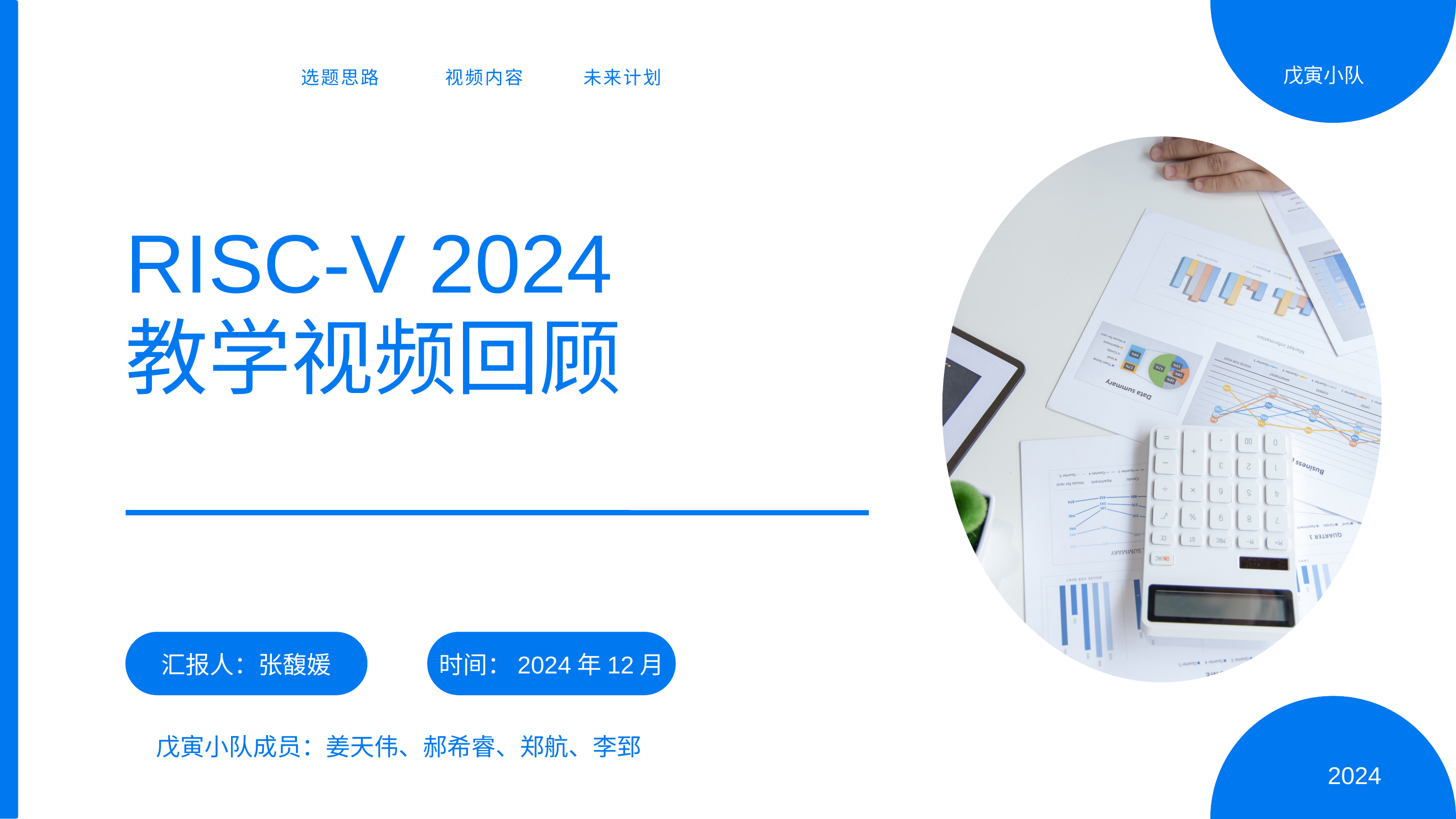

选题思路
视频内容
未来计划
戊寅小队

RISC-V 2024
教学视频回顾

汇报人：张馥媛
时间：2024年12月

戊寅小队成员：姜天伟、郝希睿、郑航、李郅
2024